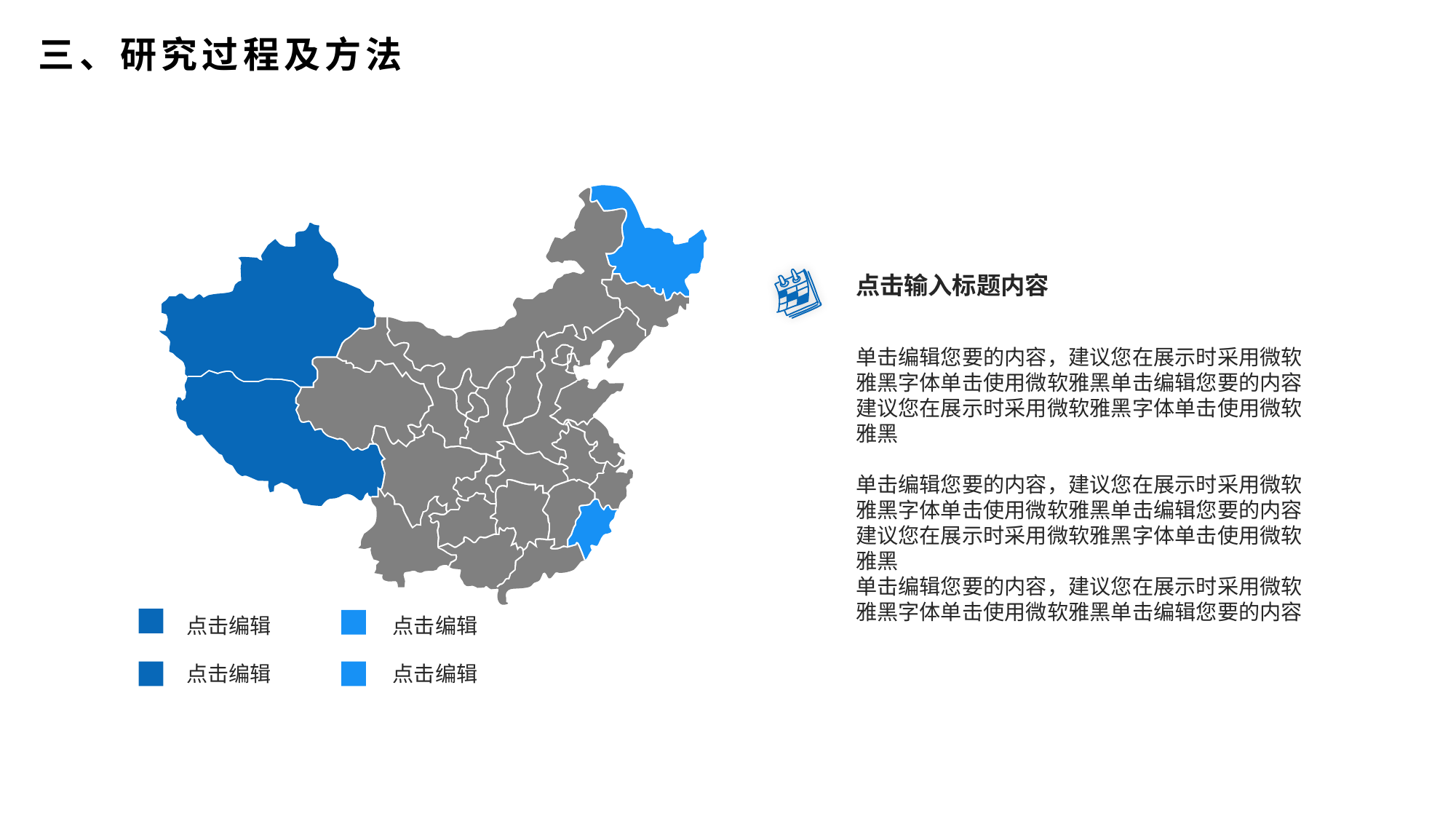

三、研究过程及方法

点击输入标题内容

单击编辑您要的内容，建议您在展示时采用微软雅黑字体单击使用微软雅黑单击编辑您要的内容建议您在展示时采用微软雅黑字体单击使用微软雅黑

单击编辑您要的内容，建议您在展示时采用微软雅黑字体单击使用微软雅黑单击编辑您要的内容建议您在展示时采用微软雅黑字体单击使用微软雅黑
单击编辑您要的内容，建议您在展示时采用微软雅黑字体单击使用微软雅黑单击编辑您要的内容
点击编辑
点击编辑

点击编辑
点击编辑